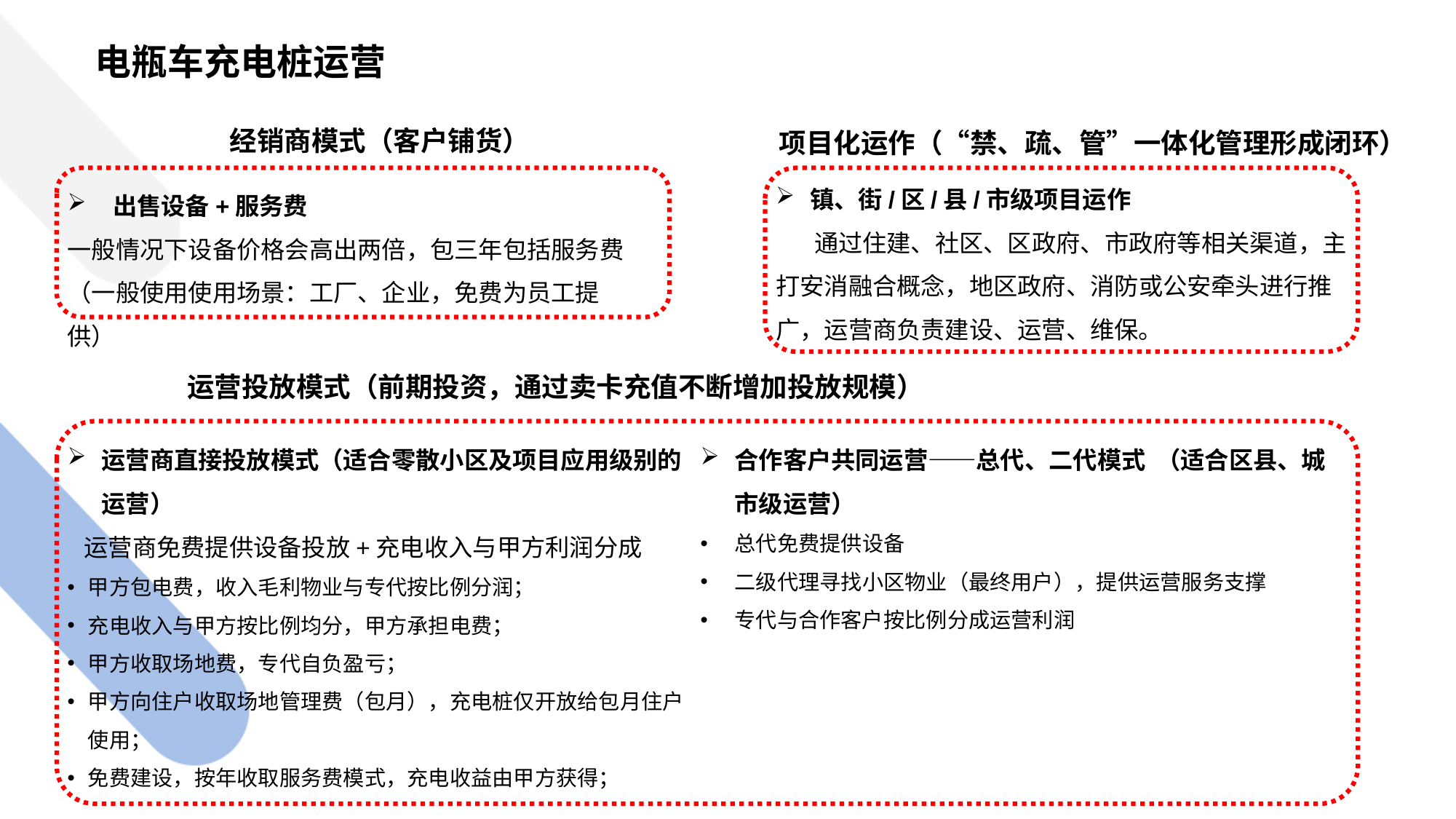

电瓶车充电桩运营
经销商模式（客户铺货）
项目化运作（“禁、疏、管”一体化管理形成闭环）
镇、街/区/县/市级项目运作
      通过住建、社区、区政府、市政府等相关渠道，主打安消融合概念，地区政府、消防或公安牵头进行推广，运营商负责建设、运营、维保。

 出售设备+服务费
一般情况下设备价格会高出两倍，包三年包括服务费
（一般使用使用场景：工厂、企业，免费为员工提供）
运营投放模式（前期投资，通过卖卡充值不断增加投放规模）

运营商直接投放模式（适合零散小区及项目应用级别的运营）
  运营商免费提供设备投放+充电收入与甲方利润分成
甲方包电费，收入毛利物业与专代按比例分润；
充电收入与甲方按比例均分，甲方承担电费；
甲方收取场地费，专代自负盈亏；
甲方向住户收取场地管理费（包月），充电桩仅开放给包月住户使用；
免费建设，按年收取服务费模式，充电收益由甲方获得；

合作客户共同运营——总代、二代模式  （适合区县、城市级运营）
总代免费提供设备
二级代理寻找小区物业（最终用户），提供运营服务支撑
专代与合作客户按比例分成运营利润